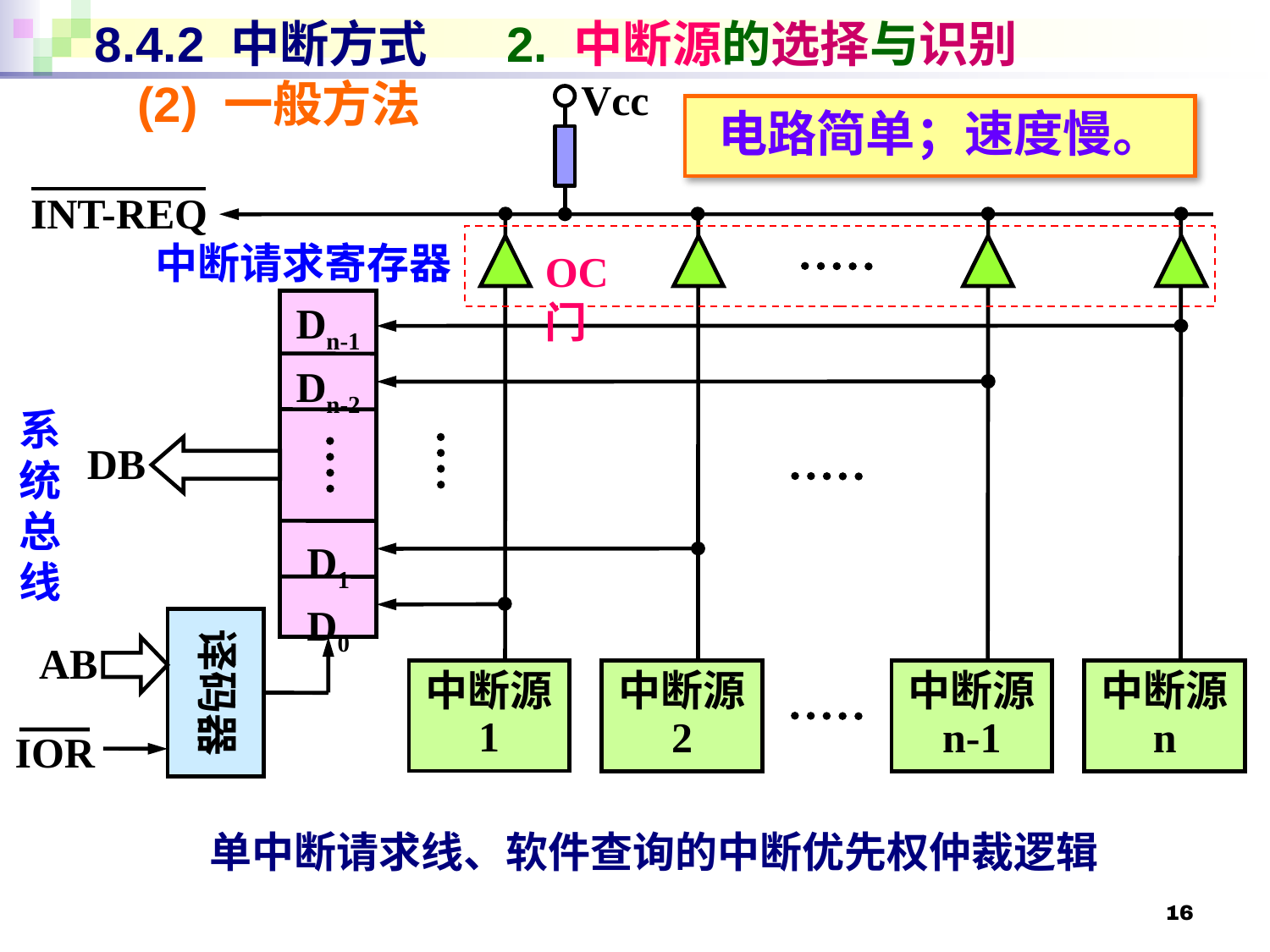

# 8.4.2 中断方式      2. 中断源的选择与识别
(2) 一般方法
Vcc

电路简单；速度慢。

INT-REQ

中断请求寄存器
OC门

Dn-1
Dn-2

D1
D0

系统总线

DB

译码器
AB

中断源
1
中断源
2
中断源
n-1
中断源
n

IOR

单中断请求线、软件查询的中断优先权仲裁逻辑
16